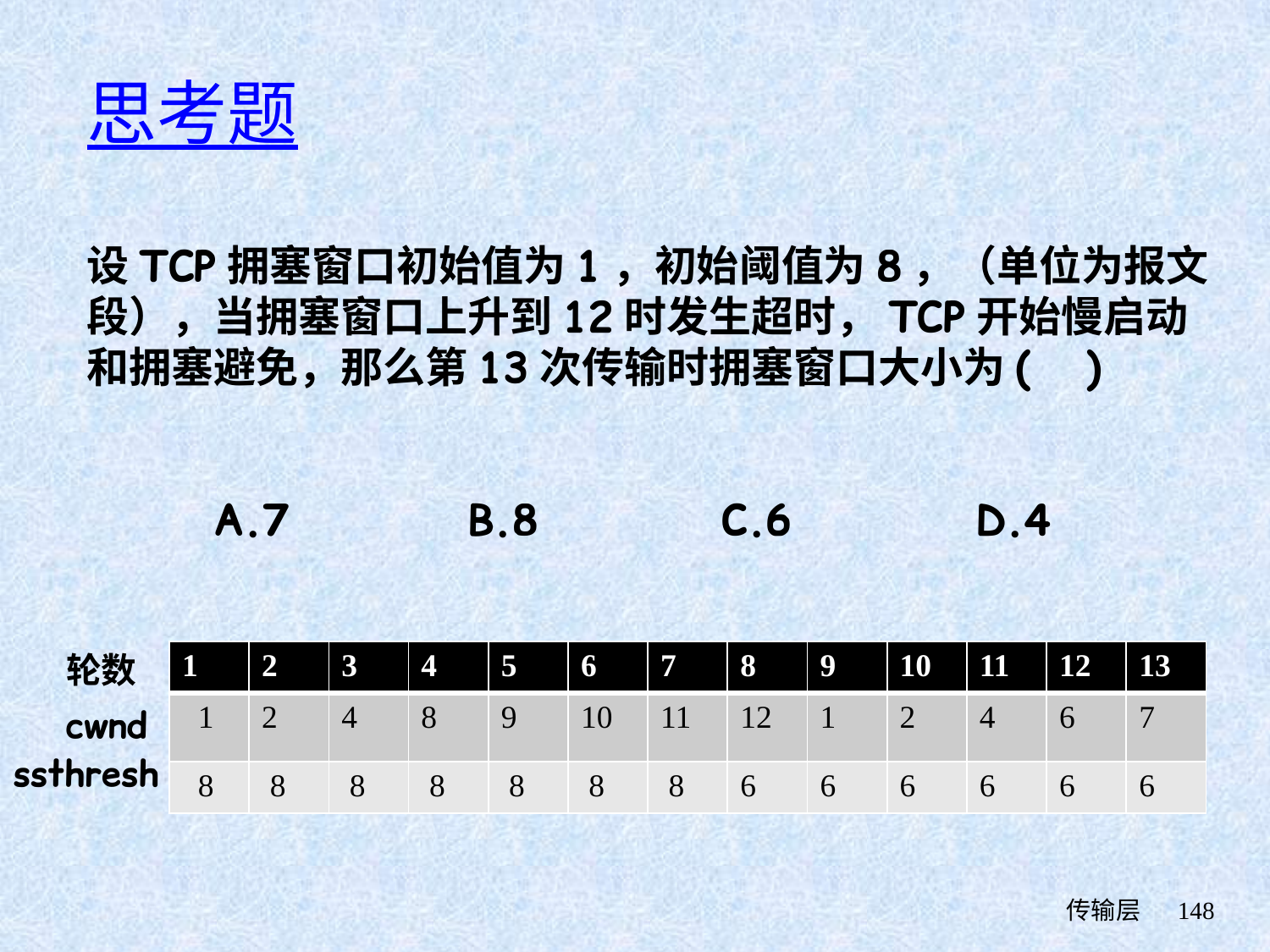

# 思考题
设TCP拥塞窗口初始值为1，初始阈值为8，（单位为报文段），当拥塞窗口上升到12时发生超时，TCP开始慢启动和拥塞避免，那么第13次传输时拥塞窗口大小为(   )

	A.7		B.8		C.6		D.4
轮数
cwnd
ssthresh
| 1 | 2 | 3 | 4 | 5 | 6 | 7 | 8 | 9 | 10 | 11 | 12 | 13 |
| --- | --- | --- | --- | --- | --- | --- | --- | --- | --- | --- | --- | --- |
| 1 | 2 | 4 | 8 | 9 | 10 | 11 | 12 | 1 | 2 | 4 | 6 | 7 |
| 8 | 8 | 8 | 8 | 8 | 8 | 8 | 6 | 6 | 6 | 6 | 6 | 6 |
 传输层
148